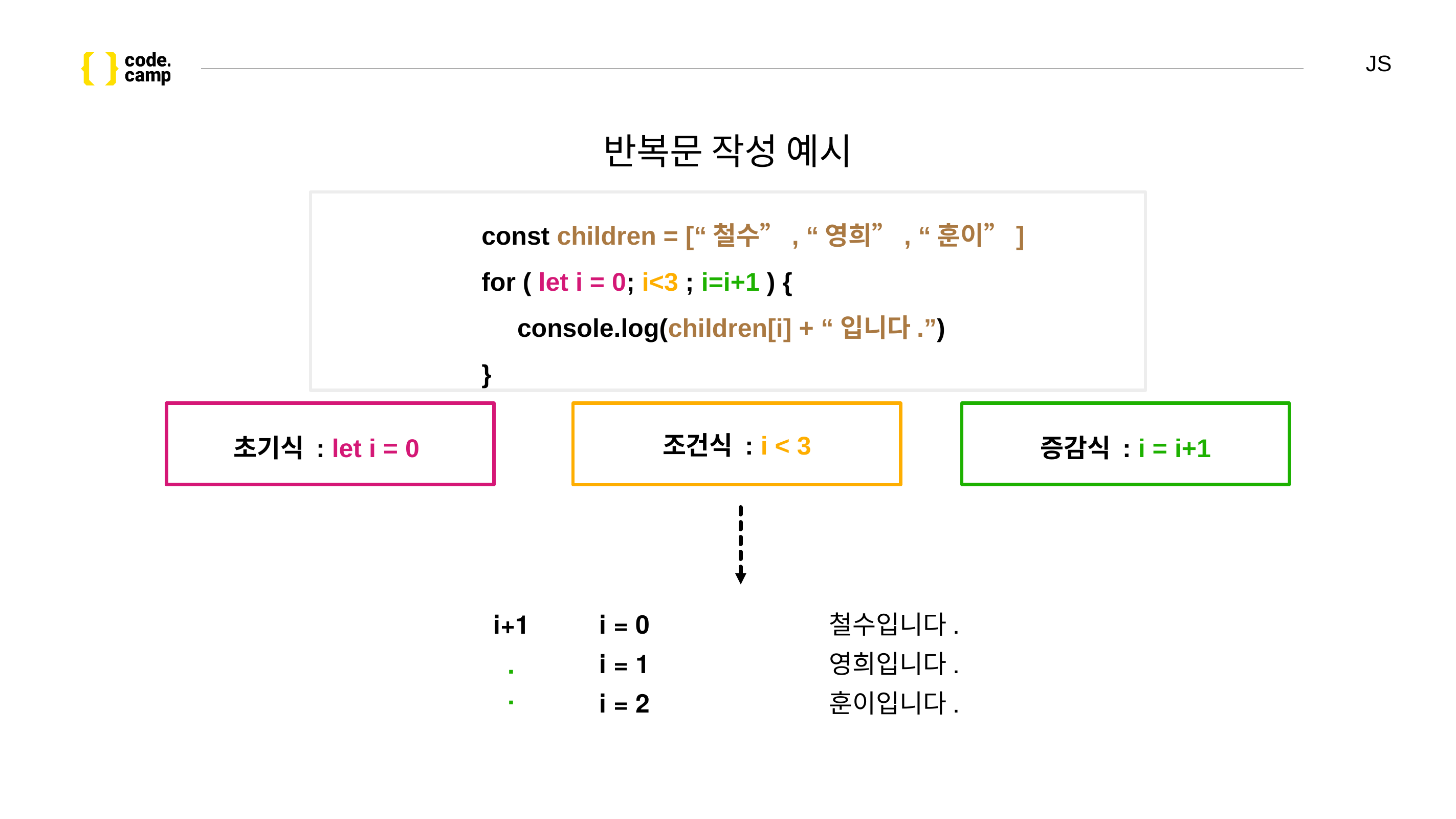

# JS

반복문 작성 예시

const children = [“철수”, “영희”, “훈이”]
for ( let i = 0; i<3 ; i=i+1 ) {
     console.log(children[i] + “입니다.”)
}

조건식 : i < 3
초기식 : let i = 0
증감식 : i = i+1

철수입니다.
i+1
i = 0
영희입니다.
i = 1
.
.
훈이입니다.
i = 2